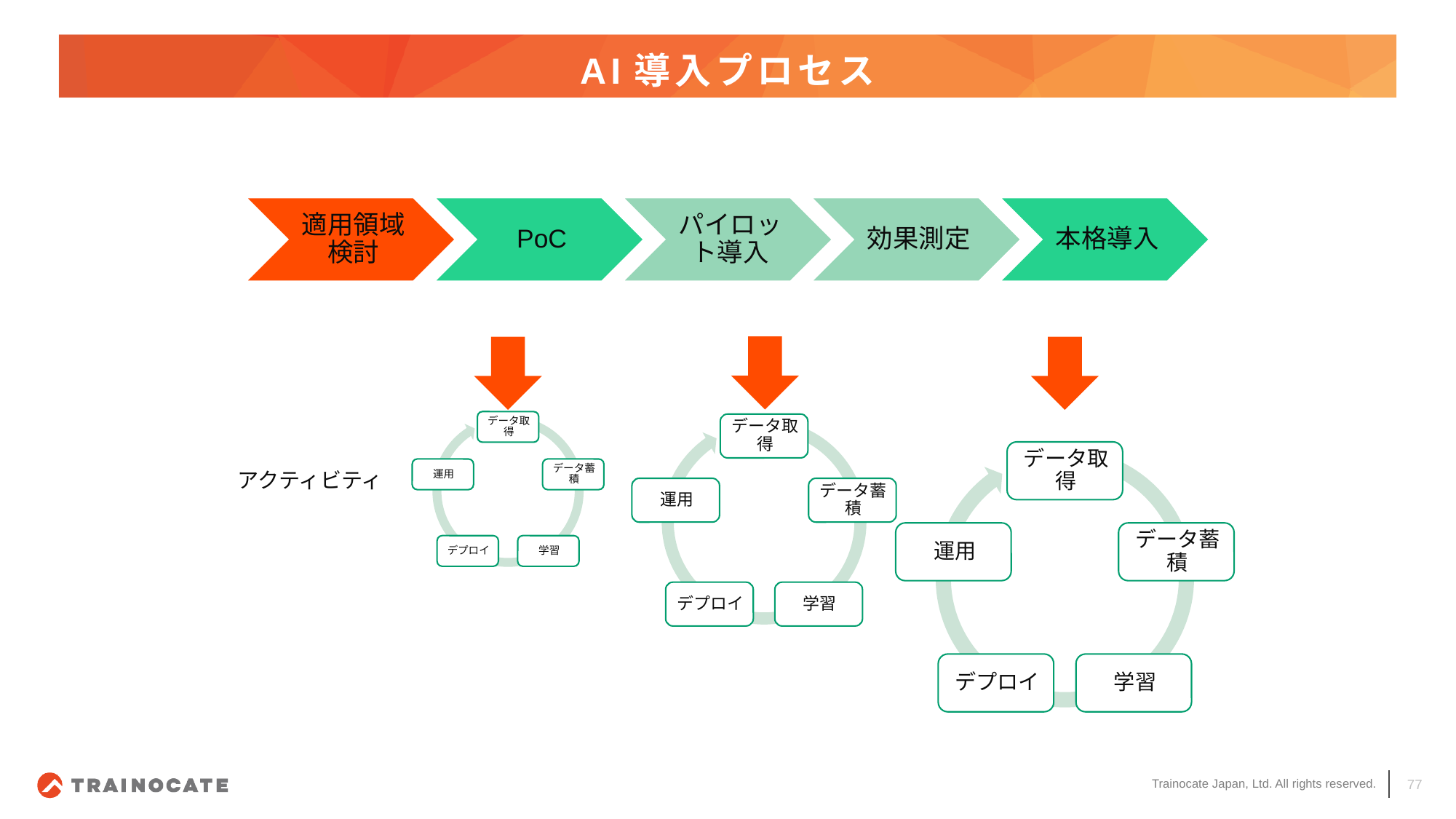

# AI導入プロセス
適用領域
検討
PoC
パイロット導入
効果測定
本格導入

データ取得
データ蓄積
学習
デプロイ
運用
データ取得
データ蓄積
学習
デプロイ
運用
データ取得
データ蓄積
学習
デプロイ
運用
アクティビティ
77